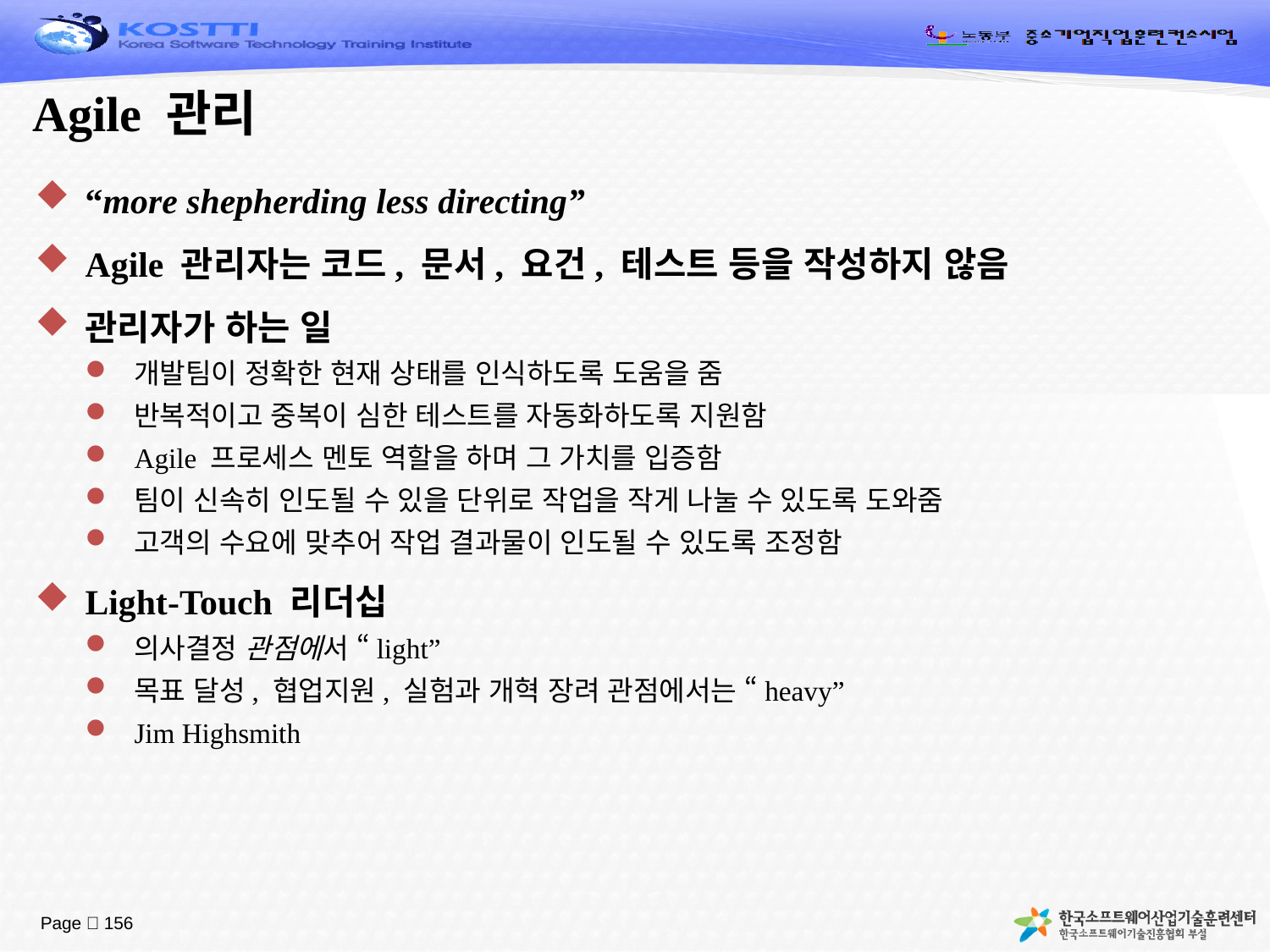

# Agile 관리
“more shepherding less directing”
Agile 관리자는 코드, 문서, 요건, 테스트 등을 작성하지 않음
관리자가 하는 일
개발팀이 정확한 현재 상태를 인식하도록 도움을 줌
반복적이고 중복이 심한 테스트를 자동화하도록 지원함
Agile 프로세스 멘토 역할을 하며 그 가치를 입증함
팀이 신속히 인도될 수 있을 단위로 작업을 작게 나눌 수 있도록 도와줌
고객의 수요에 맞추어 작업 결과물이 인도될 수 있도록 조정함
Light-Touch 리더십
의사결정 관점에서 “light”
목표 달성, 협업지원, 실험과 개혁 장려 관점에서는 “heavy”
Jim Highsmith